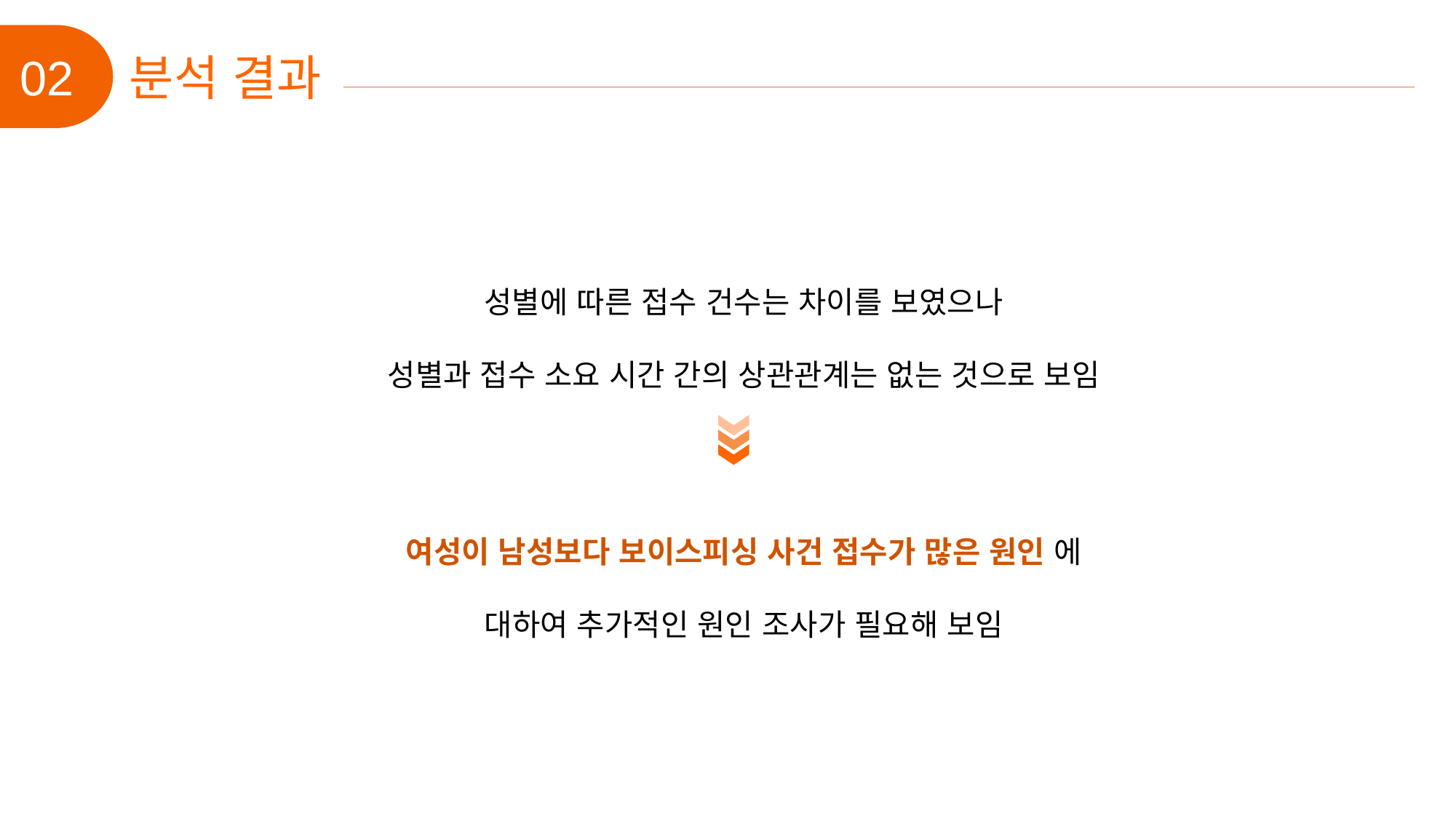

02
분석 결과
성별에 따른 접수 건수는 차이를 보였으나
성별과 접수 소요 시간 간의 상관관계는 없는 것으로 보임

여성이 남성보다 보이스피싱 사건 접수가 많은 원인 에 대하여 추가적인 원인 조사가 필요해 보임